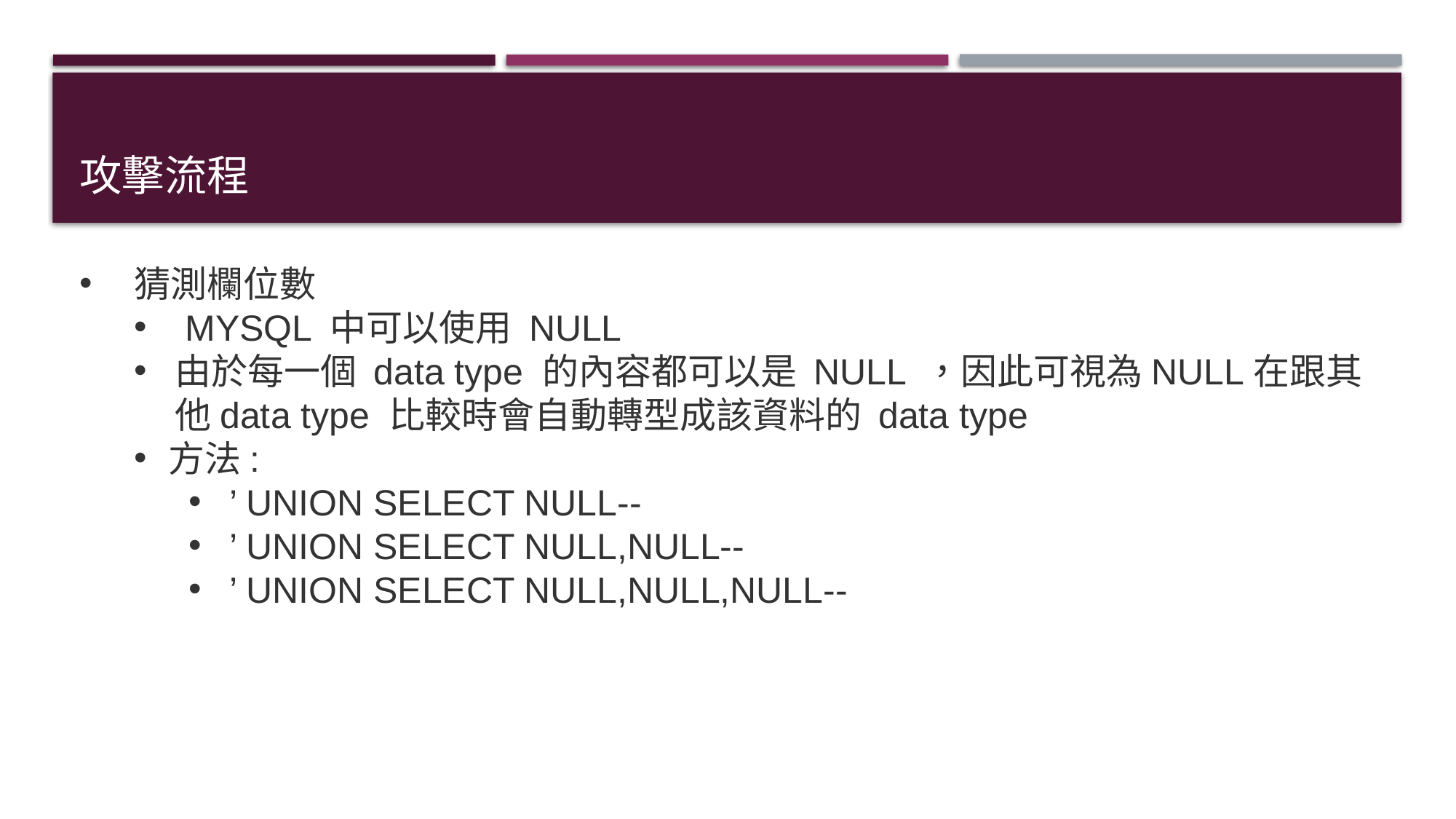

# 攻擊流程
猜測欄位數言
 MYSQL 中可以使用 NULL
由於每一個 data type 的內容都可以是 NULL ，因此可視為NULL在跟其他data type 比較時會自動轉型成該資料的 data type
方法:
’ UNION SELECT NULL--
’ UNION SELECT NULL,NULL--
’ UNION SELECT NULL,NULL,NULL--